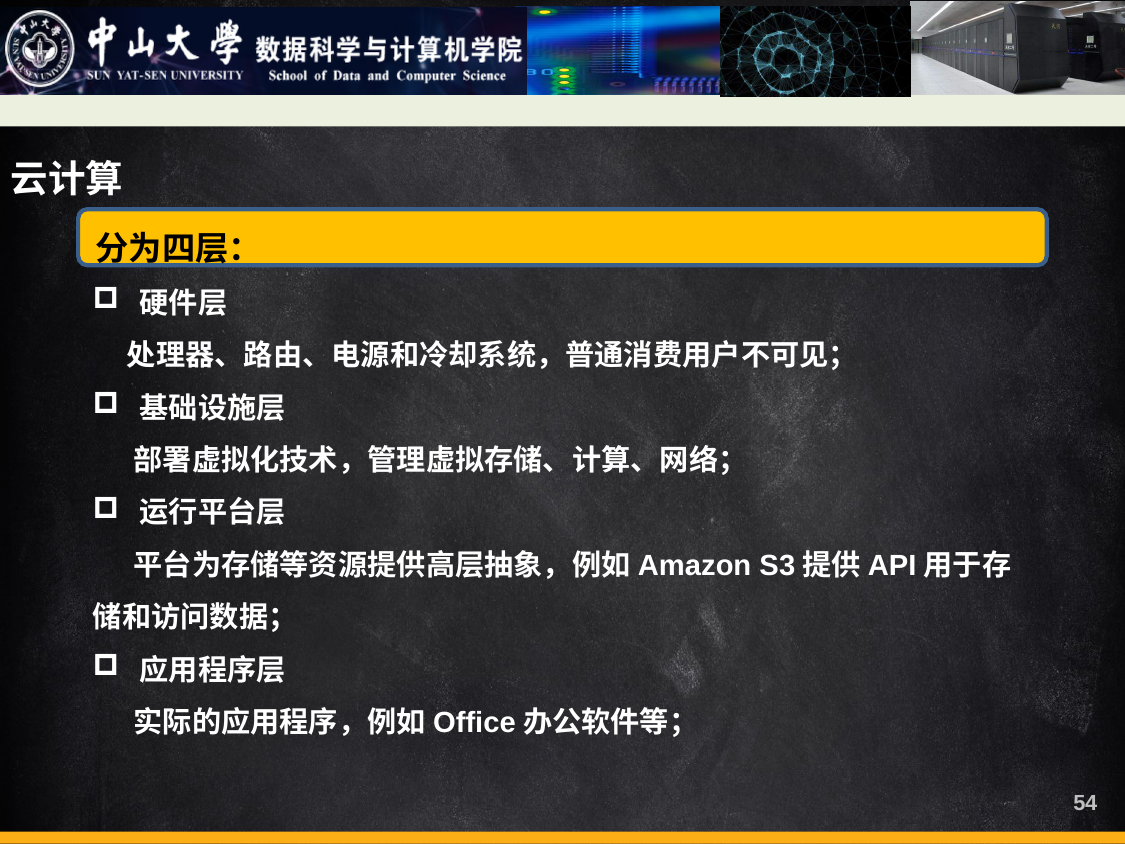

云计算
分为四层：
硬件层
    处理器、路由、电源和冷却系统，普通消费用户不可见；
基础设施层
     部署虚拟化技术，管理虚拟存储、计算、网络；
运行平台层
     平台为存储等资源提供高层抽象，例如Amazon S3提供API用于存储和访问数据；
应用程序层
     实际的应用程序，例如Office办公软件等；